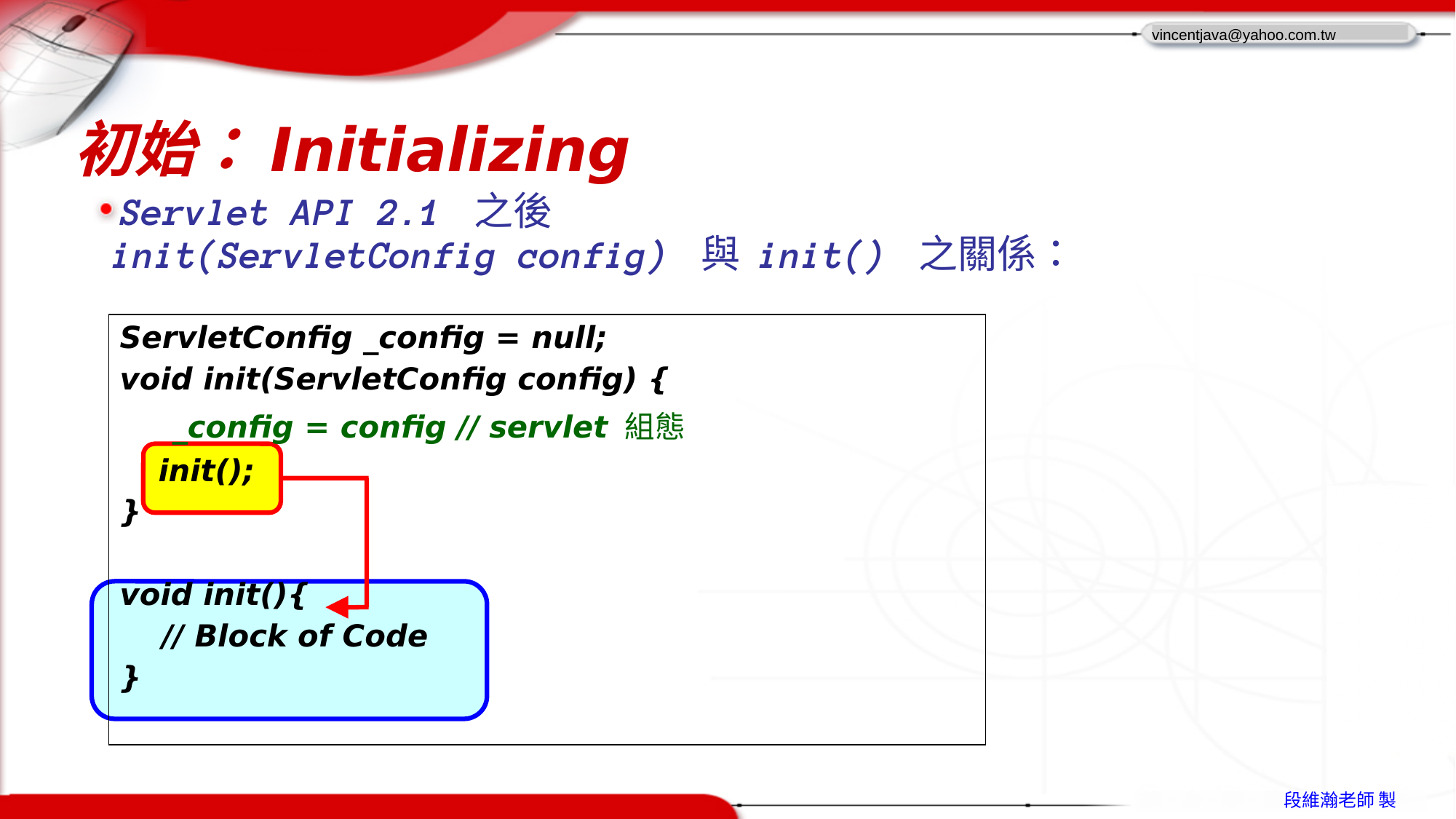

# 初始：Initializing
Servlet API 2.1 之後
 init(ServletConfig config) 與 init() 之關係：
| ServletConfig \_config = null; void init(ServletConfig config) { \_config = config // servlet 組態 init(); } void init(){ // Block of Code } |
| --- |